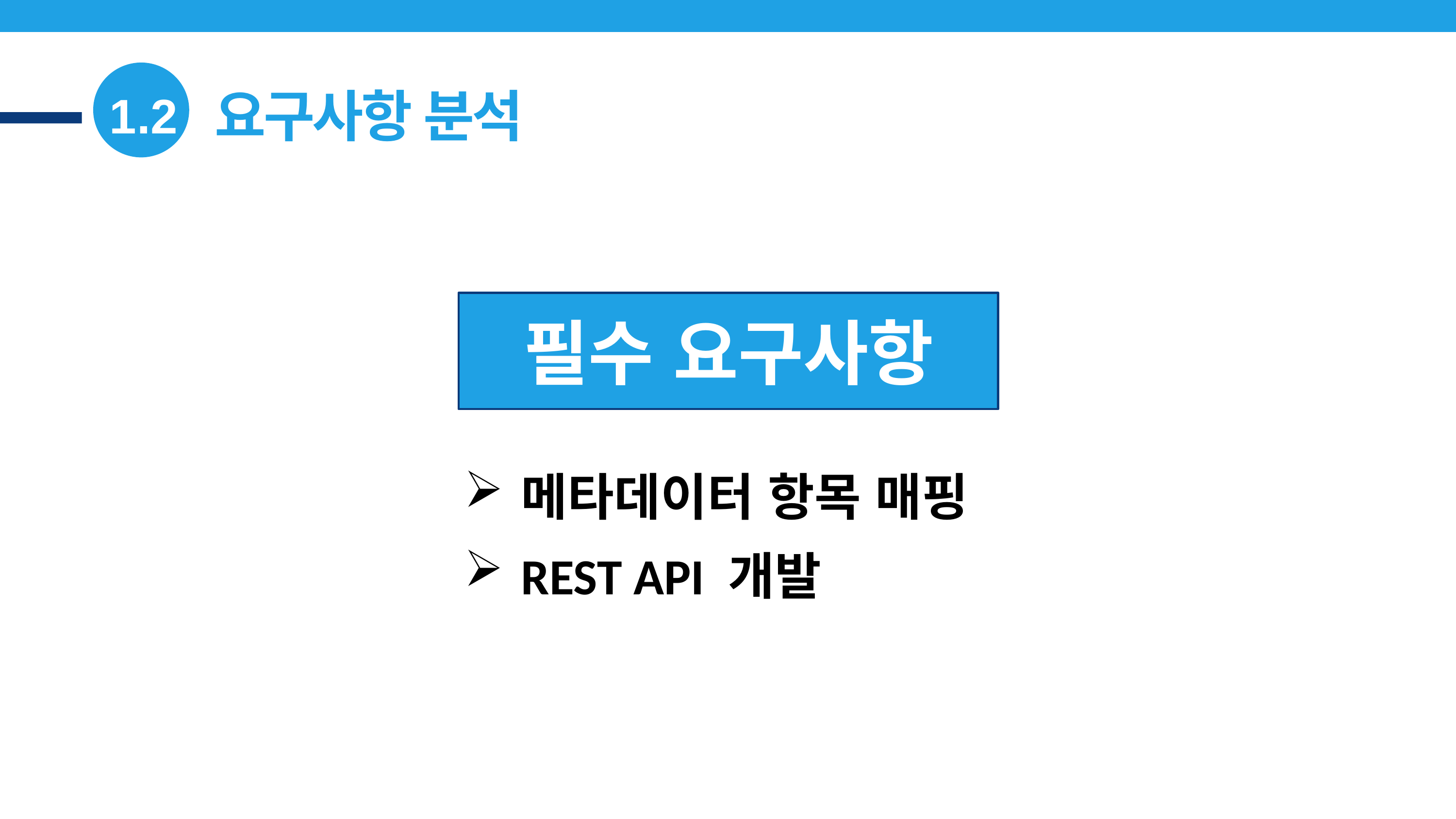

1.2
2.2   요구사항 분석

필수 요구사항

메타데이터 항목 매핑

REST API 개발